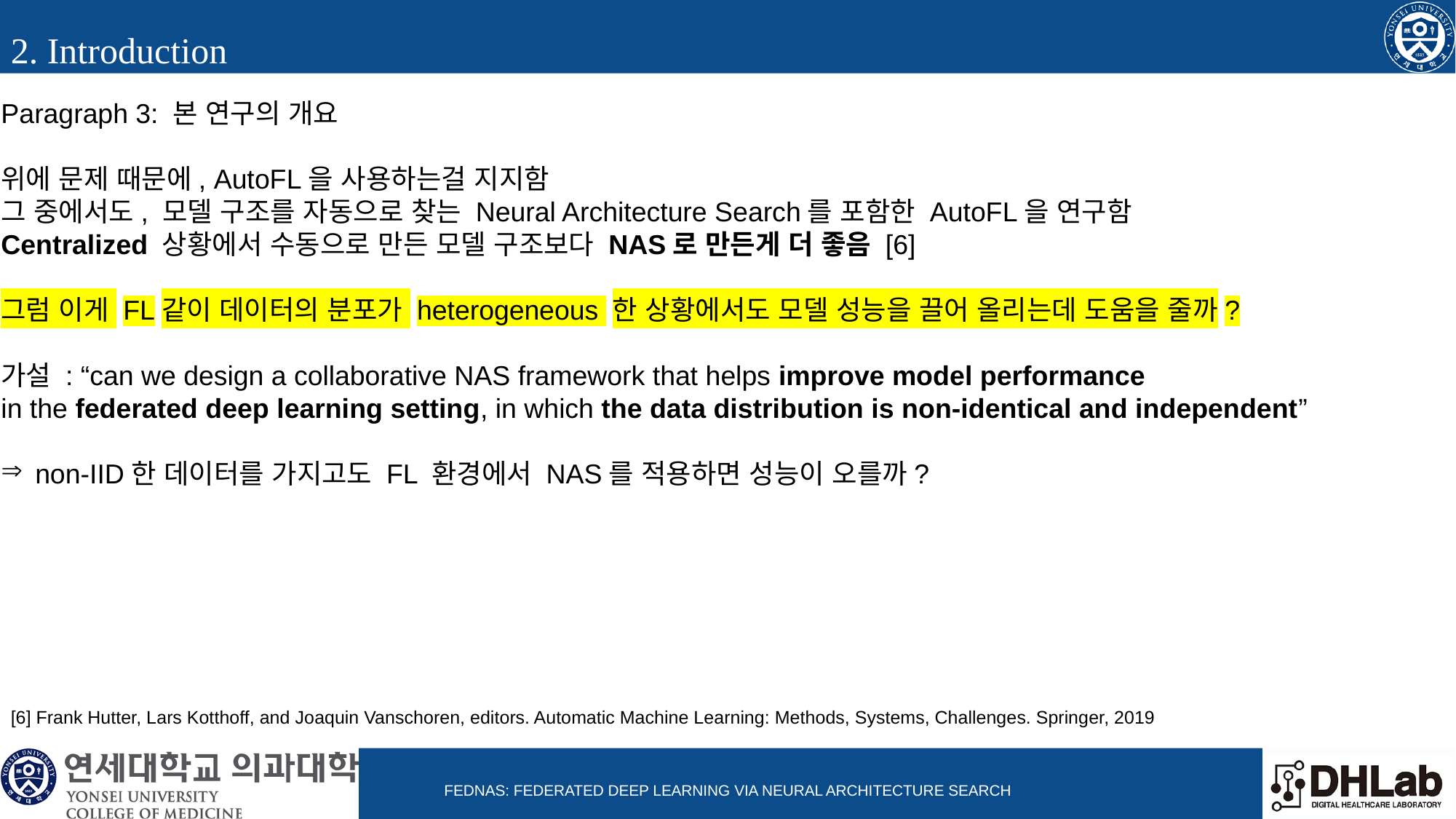

2. Introduction
Paragraph 3: 본 연구의 개요

위에 문제 때문에, AutoFL을 사용하는걸 지지함
그 중에서도, 모델 구조를 자동으로 찾는 Neural Architecture Search를 포함한 AutoFL을 연구함
Centralized 상황에서 수동으로 만든 모델 구조보다 NAS로 만든게 더 좋음 [6]

그럼 이게 FL같이 데이터의 분포가 heterogeneous 한 상황에서도 모델 성능을 끌어 올리는데 도움을 줄까?

가설 : “can we design a collaborative NAS framework that helps improve model performance
in the federated deep learning setting, in which the data distribution is non-identical and independent”

non-IID한 데이터를 가지고도 FL 환경에서 NAS를 적용하면 성능이 오를까?
[6] Frank Hutter, Lars Kotthoff, and Joaquin Vanschoren, editors. Automatic Machine Learning: Methods, Systems, Challenges. Springer, 2019